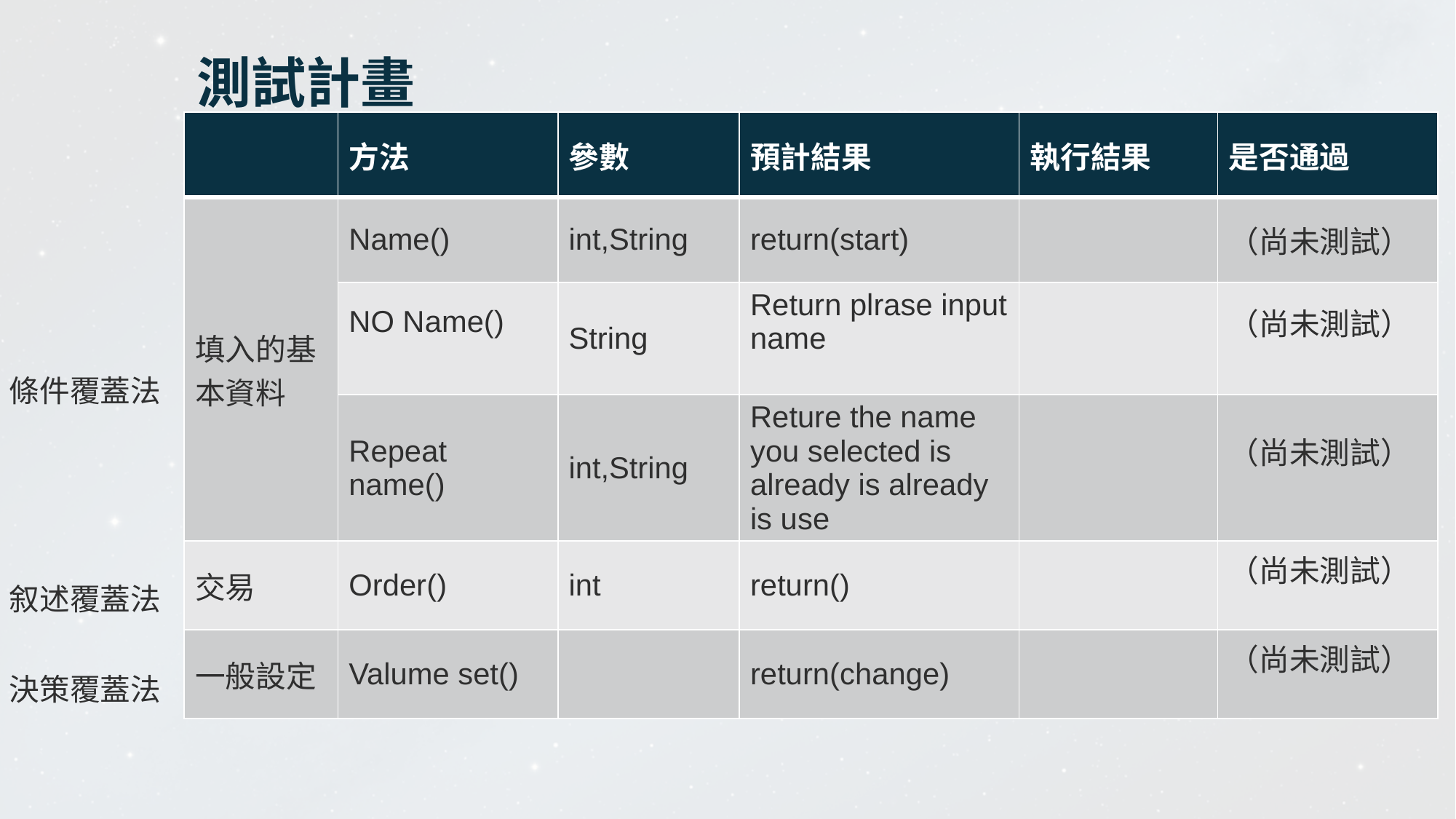

測試計畫
|  | 方法 | 參數 | 預計結果 | 執行結果 | 是否通過 |
| --- | --- | --- | --- | --- | --- |
| 填入的基本資料 | Name() | int,String | return(start) |  | （尚未測試） |
|  | NO Name() | String | Return plrase input name |  | （尚未測試） |
|  | Repeat name() | int,String | Reture the name you selected is already is already is use |  | （尚未測試） |
| 交易 | Order() | int | return() |  | （尚未測試） |
| 一般設定 | Valume set() |  | return(change) |  | （尚未測試） |
條件覆蓋法
叙述覆蓋法
決策覆蓋法